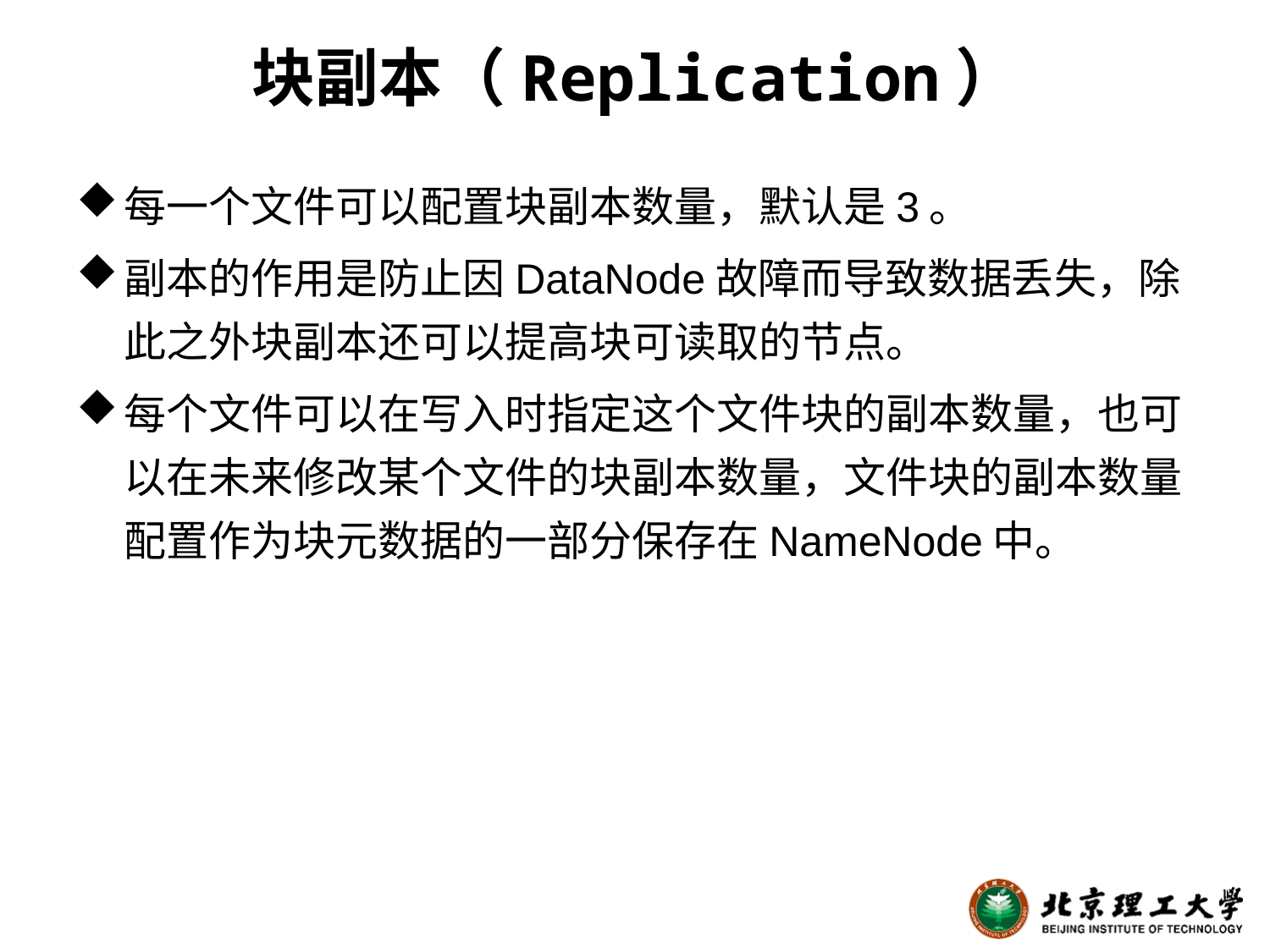

# 块副本（Replication）
每一个文件可以配置块副本数量，默认是3。
副本的作用是防止因DataNode故障而导致数据丢失，除此之外块副本还可以提高块可读取的节点。
每个文件可以在写入时指定这个文件块的副本数量，也可以在未来修改某个文件的块副本数量，文件块的副本数量配置作为块元数据的一部分保存在NameNode中。